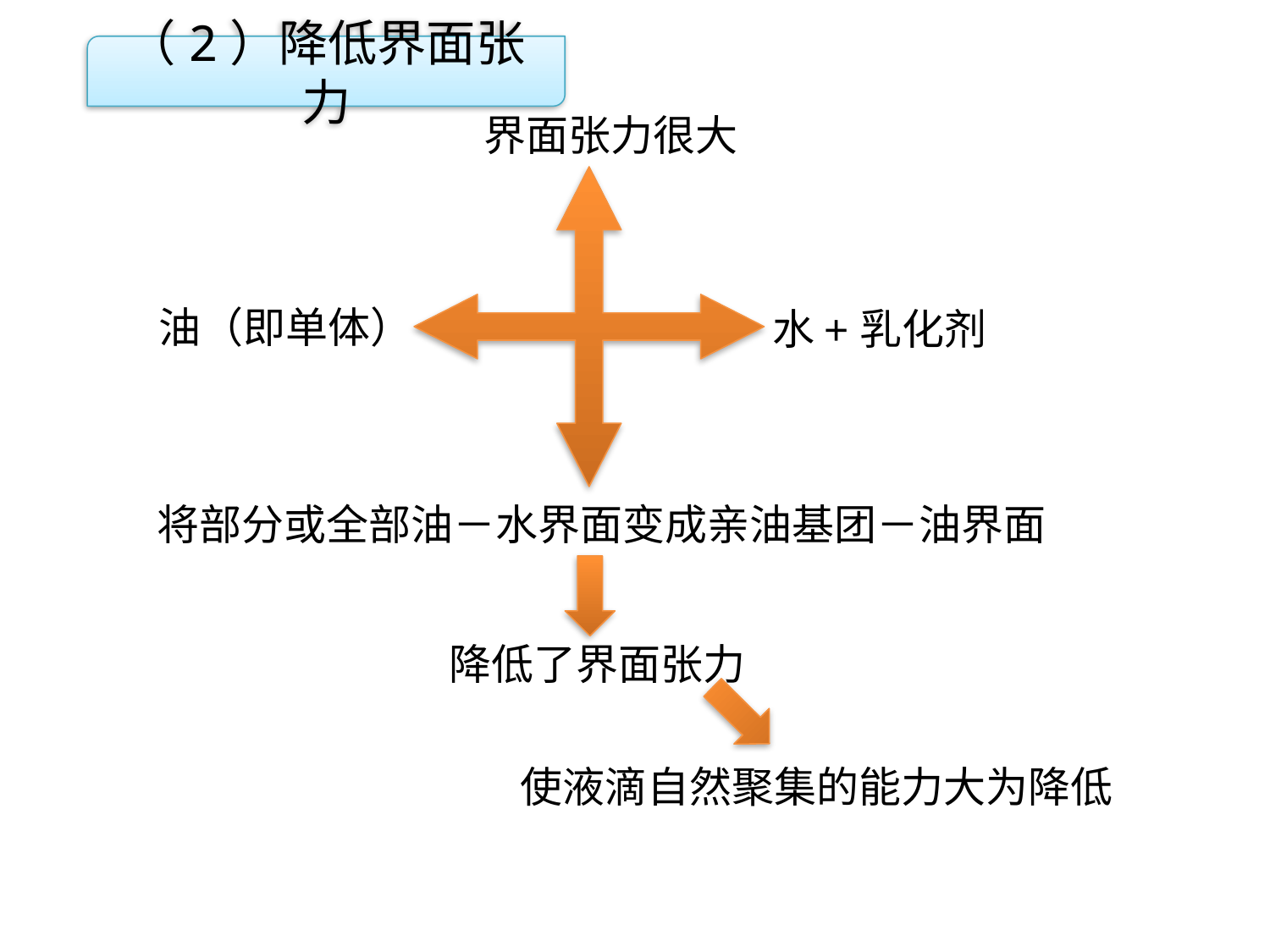

（2）降低界面张力
界面张力很大

点击添加文本
油（即单体）
水+乳化剂
点击添加文本
将部分或全部油－水界面变成亲油基团－油界面

点击添加文本
降低了界面张力

使液滴自然聚集的能力大为降低
点击添加文本